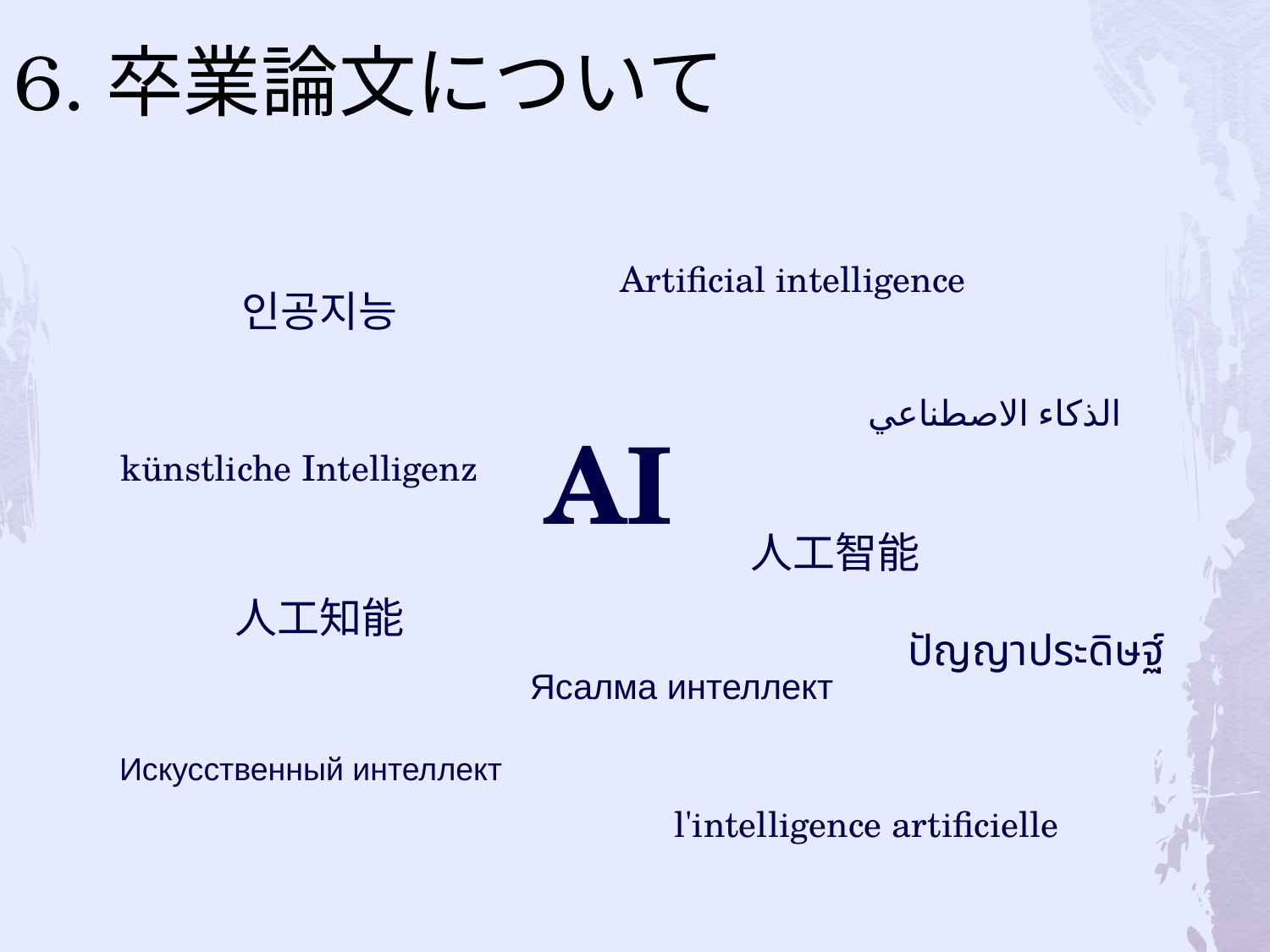

# 6.卒業論文について
Artificial intelligence
인공지능
الذكاء الاصطناعي
AI
künstliche Intelligenz
人工智能
人工知能
ปัญญาประดิษฐ์
Ясалма интеллект
Искусственный интеллект
l'intelligence artificielle